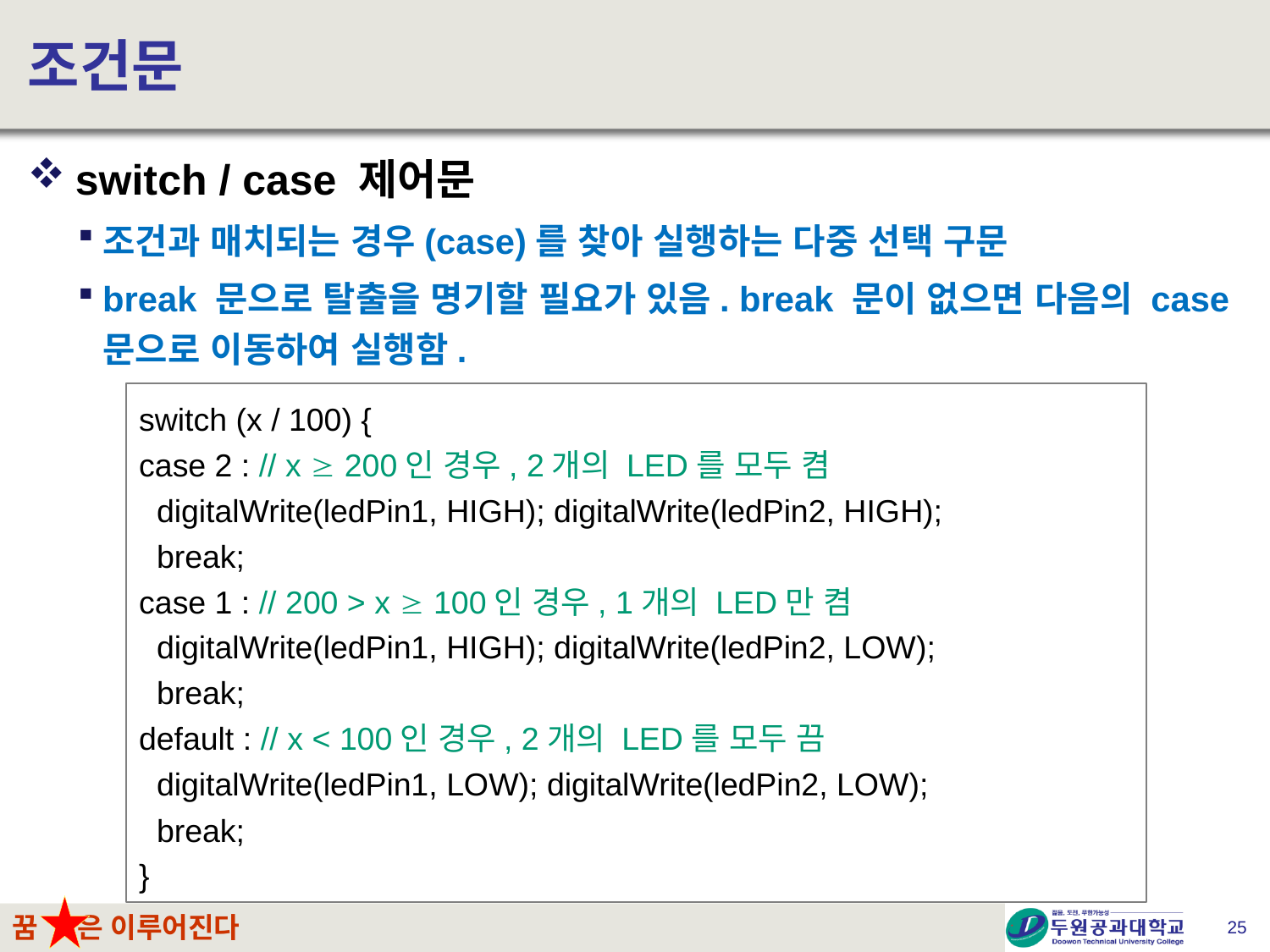

# 조건문
switch / case 제어문
조건과 매치되는 경우(case)를 찾아 실행하는 다중 선택 구문
break 문으로 탈출을 명기할 필요가 있음. break 문이 없으면 다음의 case 문으로 이동하여 실행함.

switch (x / 100) {
case 2 : // x ≥ 200인 경우, 2개의 LED를 모두 켬
  digitalWrite(ledPin1, HIGH); digitalWrite(ledPin2, HIGH);
  break;
case 1 : // 200 > x ≥ 100인 경우, 1개의 LED만 켬
  digitalWrite(ledPin1, HIGH); digitalWrite(ledPin2, LOW);
  break;
default : // x < 100인 경우, 2개의 LED를 모두 끔
  digitalWrite(ledPin1, LOW); digitalWrite(ledPin2, LOW);
  break;
}
25